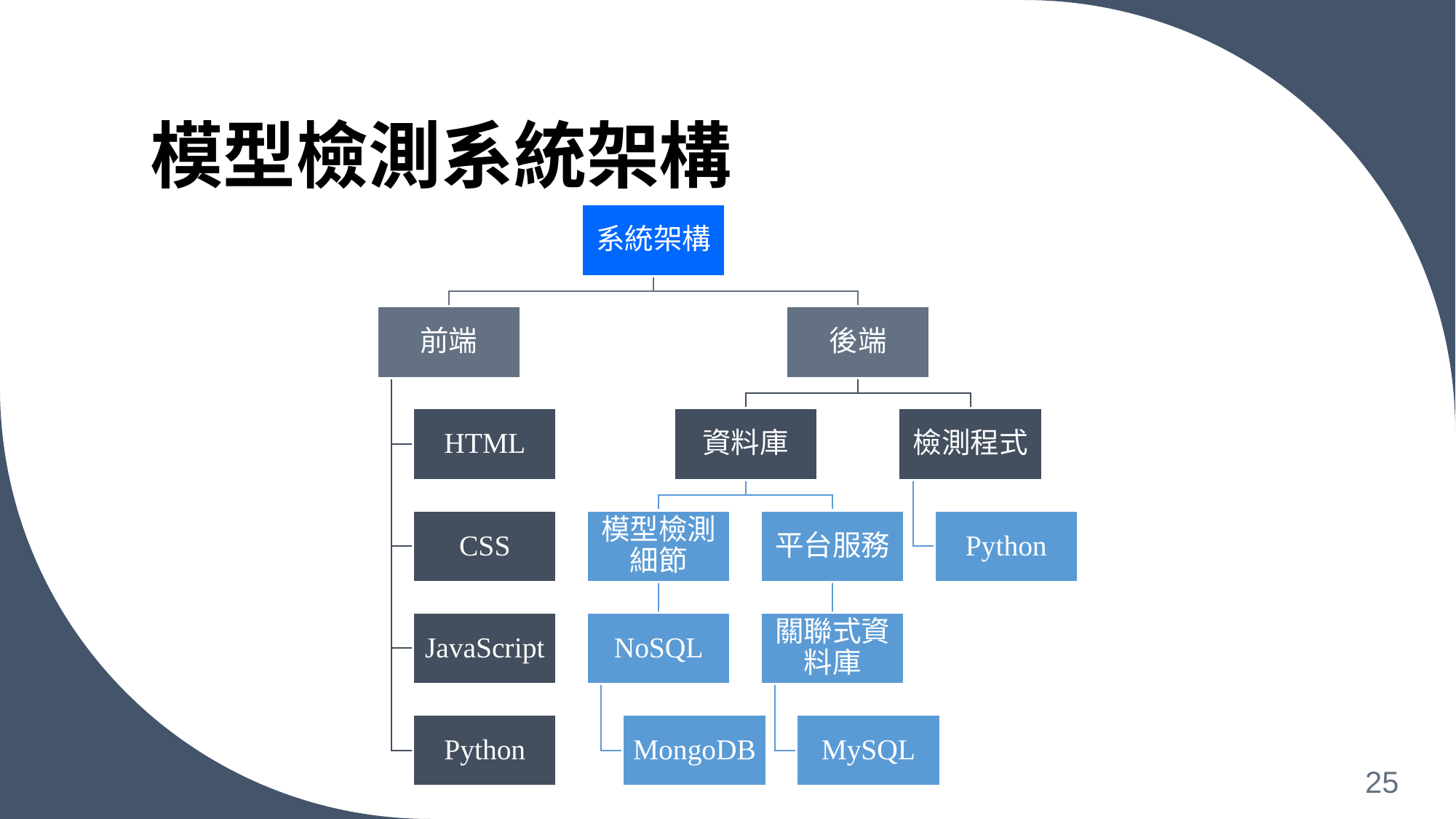

# 模型檢測系統架構
系統架構
前端
HTML
CSS
JavaScript
Python
後端
資料庫
模型檢測細節
NoSQL
MongoDB
平台服務
關聯式資料庫
MySQL
檢測程式
Python
25